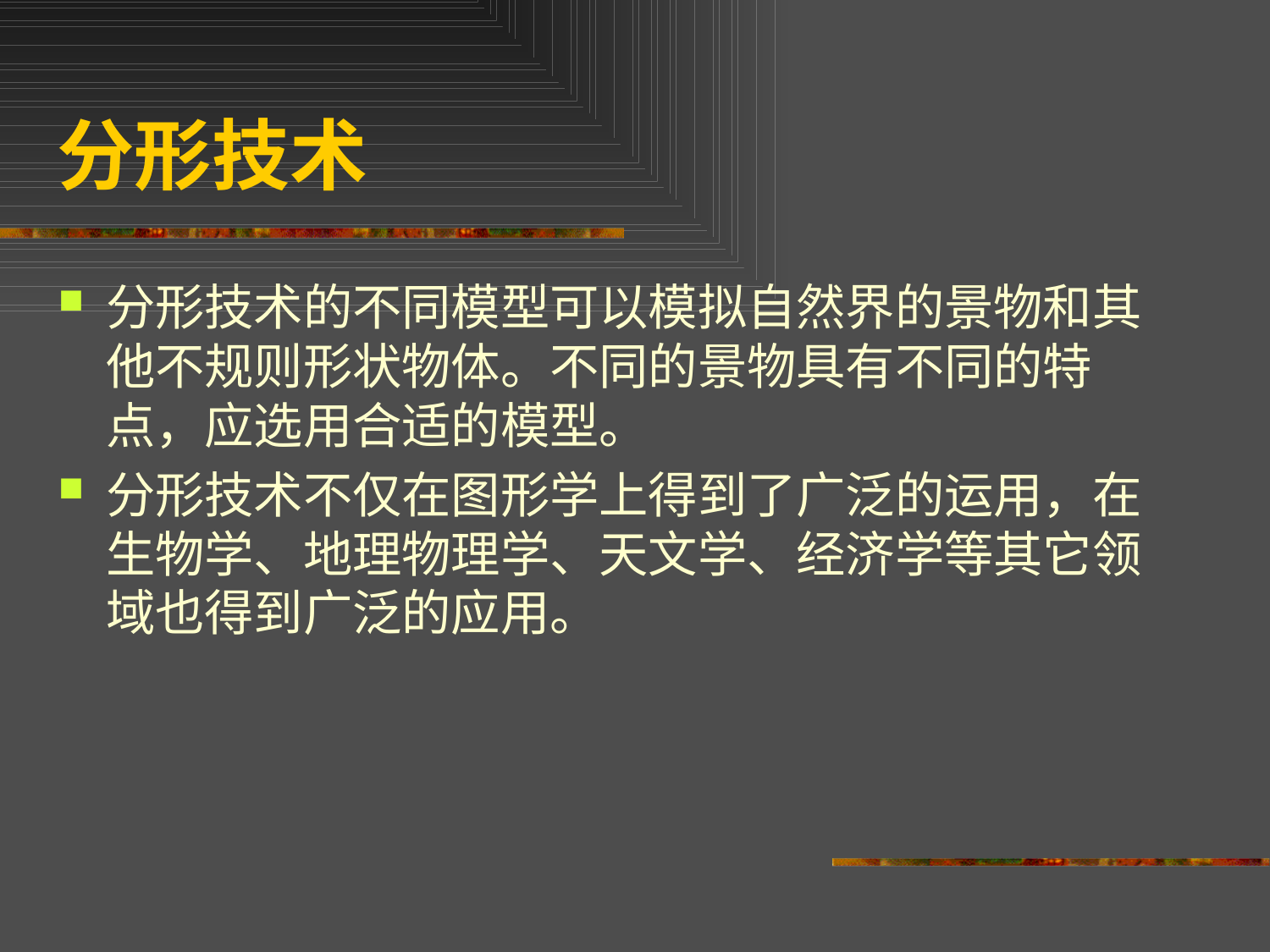

# 分形技术
分形技术的不同模型可以模拟自然界的景物和其他不规则形状物体。不同的景物具有不同的特点，应选用合适的模型。
分形技术不仅在图形学上得到了广泛的运用，在生物学、地理物理学、天文学、经济学等其它领域也得到广泛的应用。